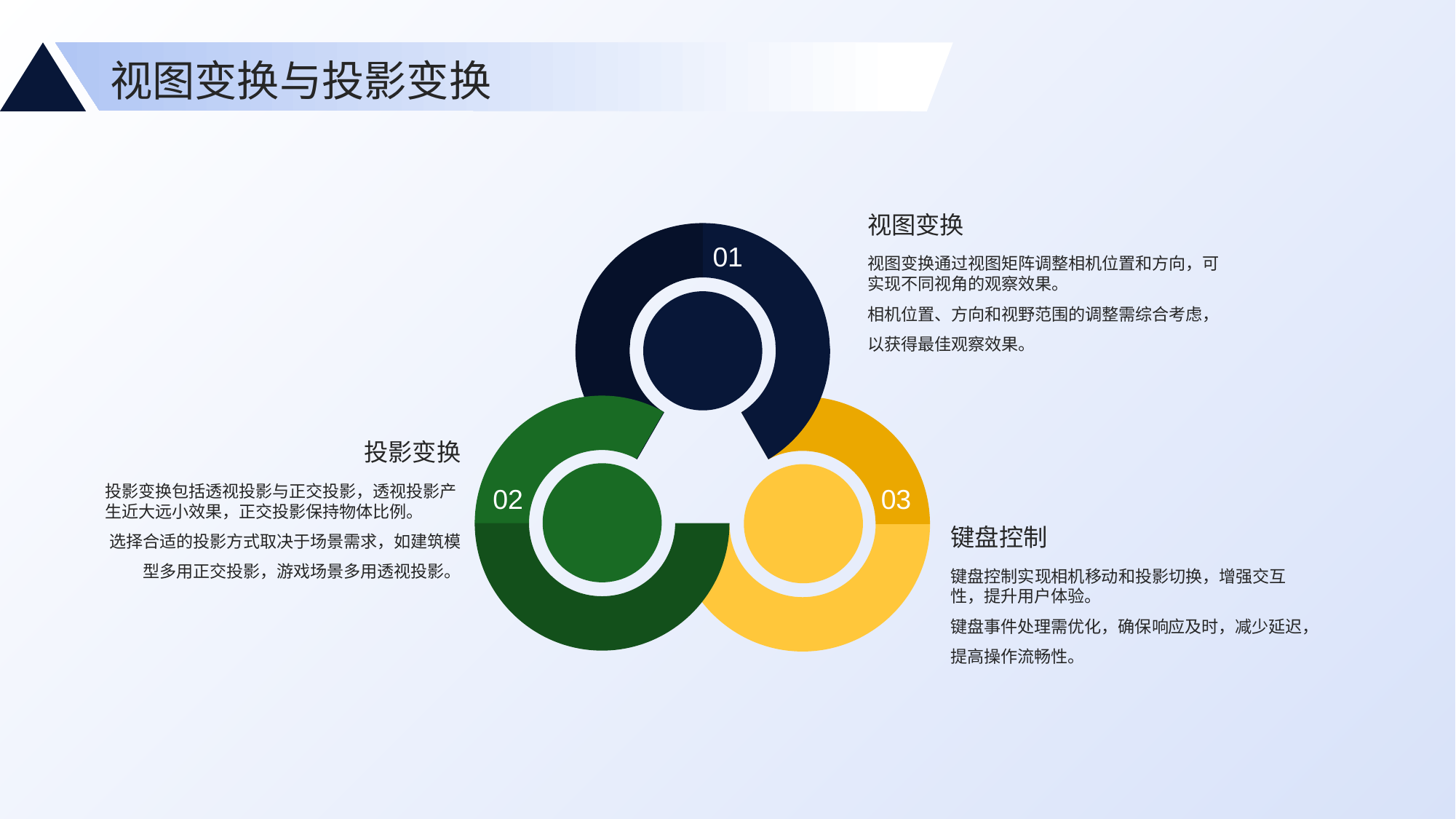

视图变换与投影变换
视图变换

01
视图变换通过视图矩阵调整相机位置和方向，可实现不同视角的观察效果。
相机位置、方向和视野范围的调整需综合考虑，以获得最佳观察效果。

投影变换

02
03
键盘控制
投影变换包括透视投影与正交投影，透视投影产生近大远小效果，正交投影保持物体比例。
选择合适的投影方式取决于场景需求，如建筑模型多用正交投影，游戏场景多用透视投影。

键盘控制实现相机移动和投影切换，增强交互性，提升用户体验。
键盘事件处理需优化，确保响应及时，减少延迟，提高操作流畅性。